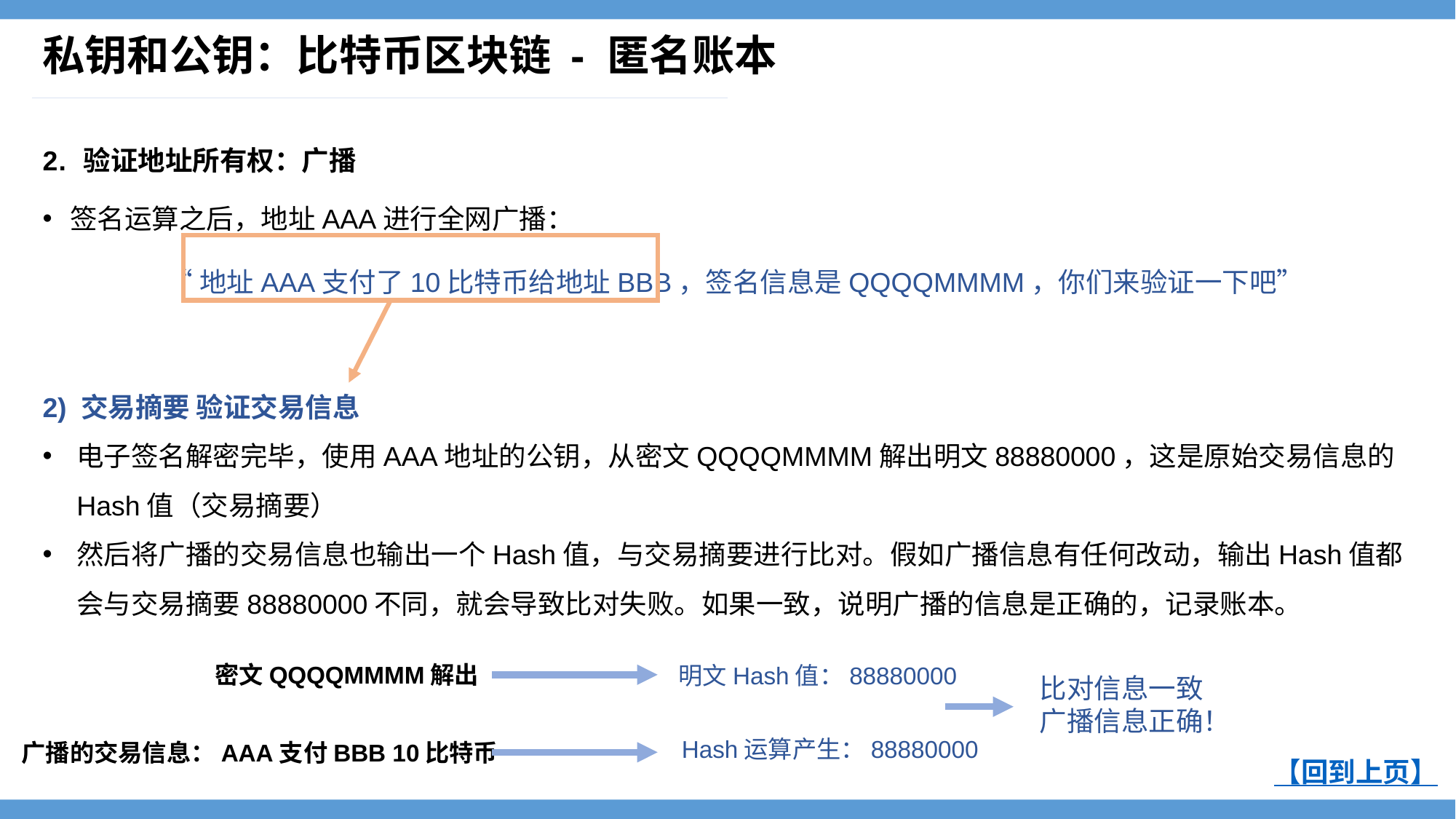

# 私钥和公钥：比特币区块链 - 匿名账本
验证地址所有权：广播
签名运算之后，地址AAA进行全网广播：

“地址AAA支付了10比特币给地址BBB，签名信息是QQQQMMMM，你们来验证一下吧”
2) 交易摘要 验证交易信息
电子签名解密完毕，使用AAA地址的公钥，从密文QQQQMMMM解出明文88880000，这是原始交易信息的Hash值（交易摘要）
然后将广播的交易信息也输出一个Hash值，与交易摘要进行比对。假如广播信息有任何改动，输出Hash值都会与交易摘要88880000不同，就会导致比对失败。如果一致，说明广播的信息是正确的，记录账本。
密文QQQQMMMM解出
明文Hash值：88880000
Hash运算产生：88880000
广播的交易信息：AAA支付BBB 10比特币
比对信息一致
广播信息正确！
【回到上页】